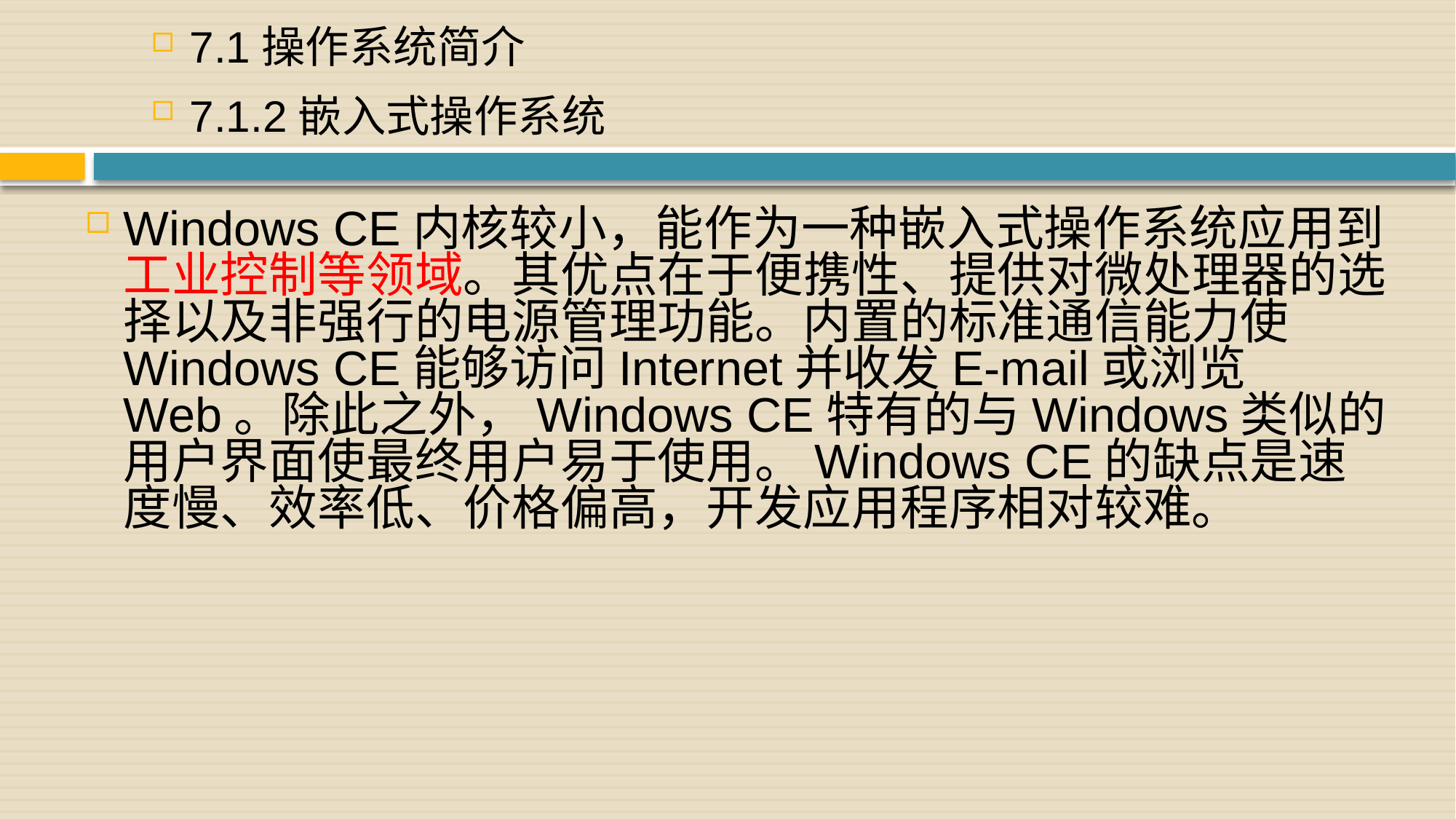

7.1操作系统简介
7.1.2嵌入式操作系统
Windows CE内核较小，能作为一种嵌入式操作系统应用到工业控制等领域。其优点在于便携性、提供对微处理器的选择以及非强行的电源管理功能。内置的标准通信能力使Windows CE能够访问Internet并收发E-mail或浏览Web。除此之外，Windows CE特有的与Windows类似的用户界面使最终用户易于使用。Windows CE的缺点是速度慢、效率低、价格偏高，开发应用程序相对较难。